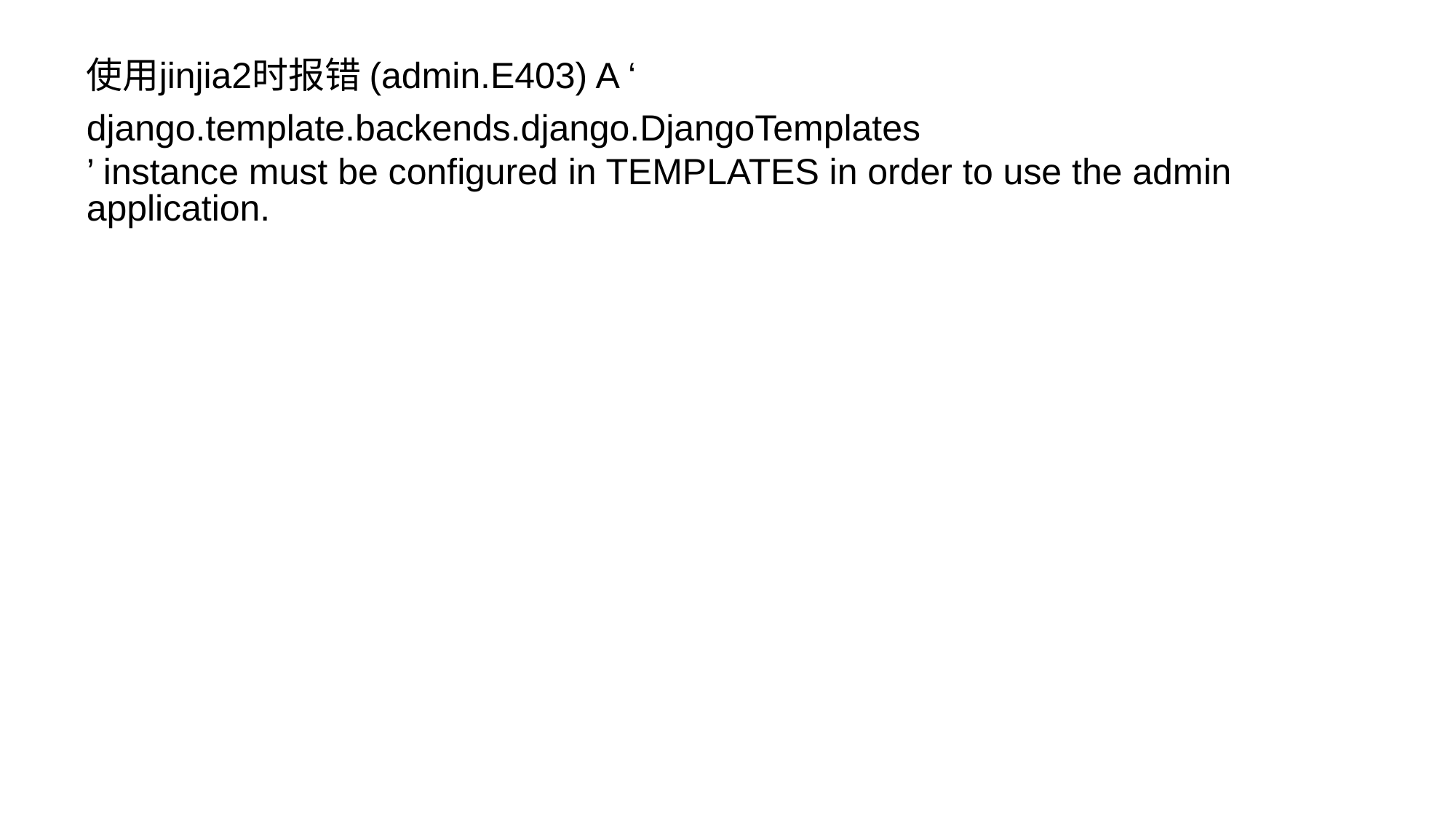

使用jinjia2时报错 (admin.E403) A ‘django.template.backends.django.DjangoTemplates’ instance must be configured in TEMPLATES in order to use the admin application.